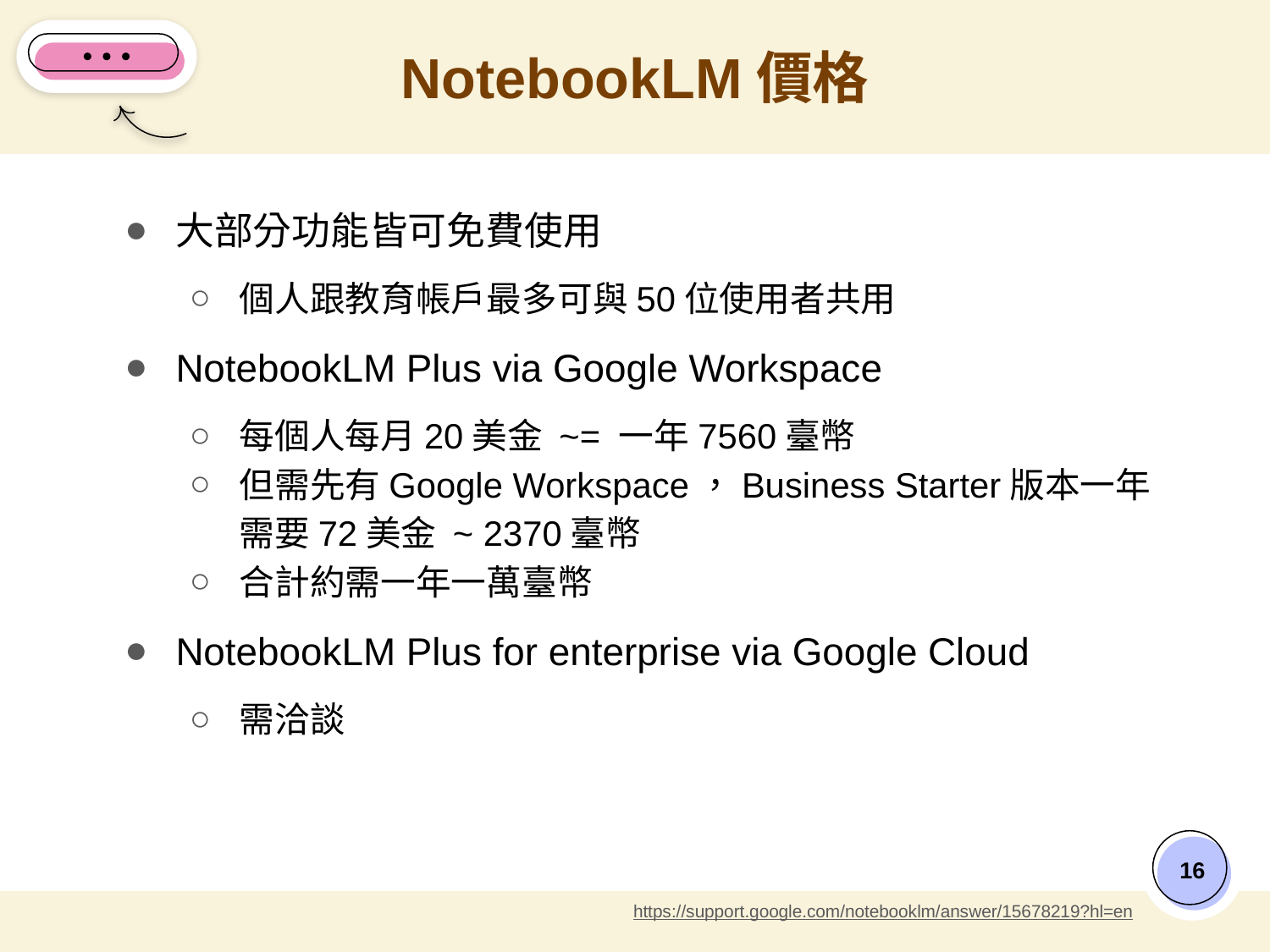

# NotebookLM價格
大部分功能皆可免費使用
個人跟教育帳戶最多可與50位使用者共用
NotebookLM Plus via Google Workspace
每個人每月20美金 ~= 一年7560臺幣
但需先有Google Workspace，Business Starter版本一年需要72美金 ~ 2370臺幣
合計約需一年一萬臺幣
NotebookLM Plus for enterprise via Google Cloud
需洽談
16

https://support.google.com/notebooklm/answer/15678219?hl=en